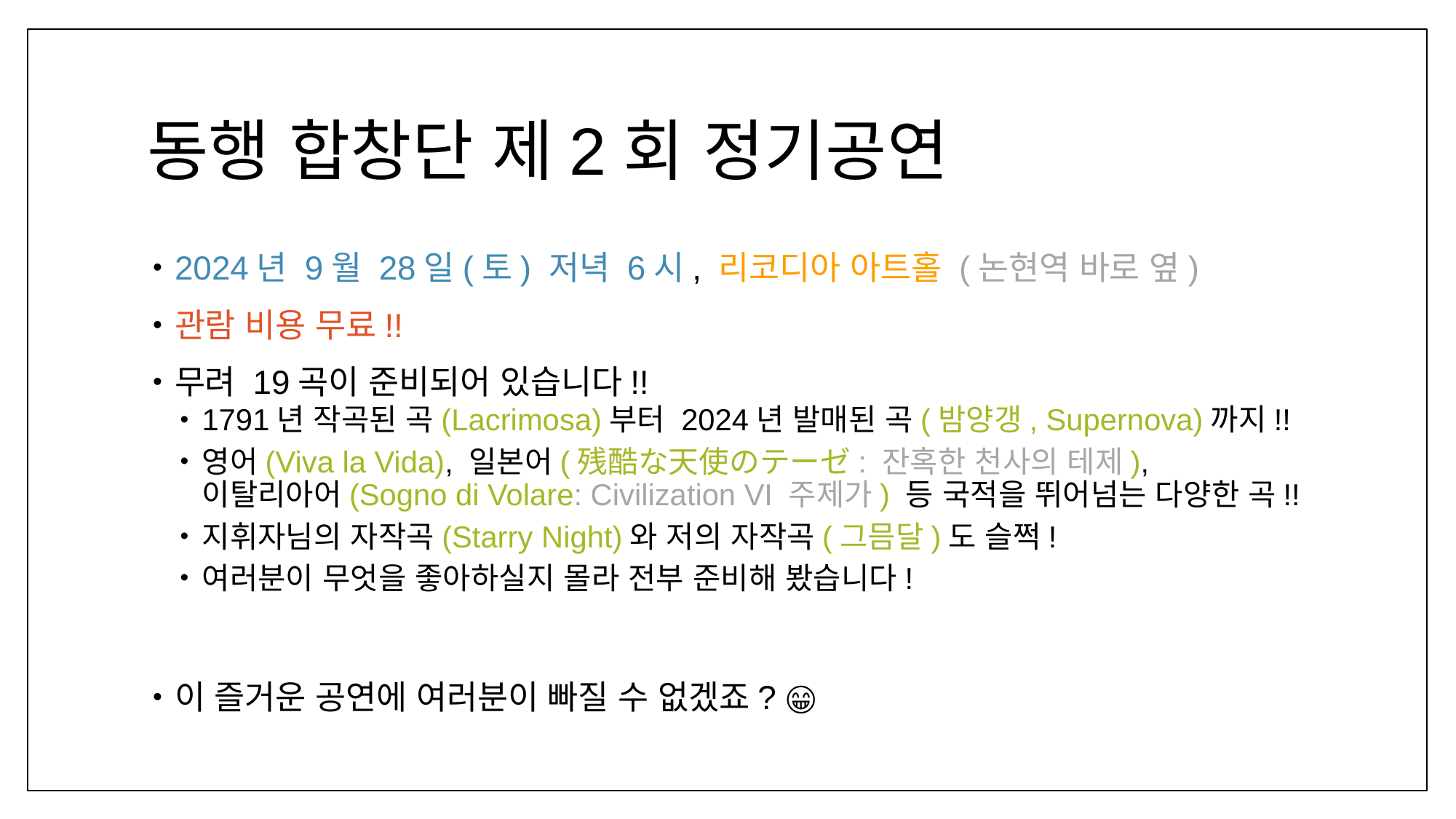

# 동행 합창단 제2회 정기공연
2024년 9월 28일(토) 저녁 6시, 리코디아 아트홀 (논현역 바로 옆)
관람 비용 무료!!
무려 19곡이 준비되어 있습니다!!
1791년 작곡된 곡(Lacrimosa)부터 2024년 발매된 곡(밤양갱, Supernova)까지!!
영어(Viva la Vida), 일본어(残酷な天使のテーゼ: 잔혹한 천사의 테제),
이탈리아어(Sogno di Volare: Civilization VI 주제가) 등 국적을 뛰어넘는 다양한 곡!!
지휘자님의 자작곡(Starry Night)와 저의 자작곡(그믐달)도 슬쩍!
여러분이 무엇을 좋아하실지 몰라 전부 준비해 봤습니다!

이 즐거운 공연에 여러분이 빠질 수 없겠죠? 😁